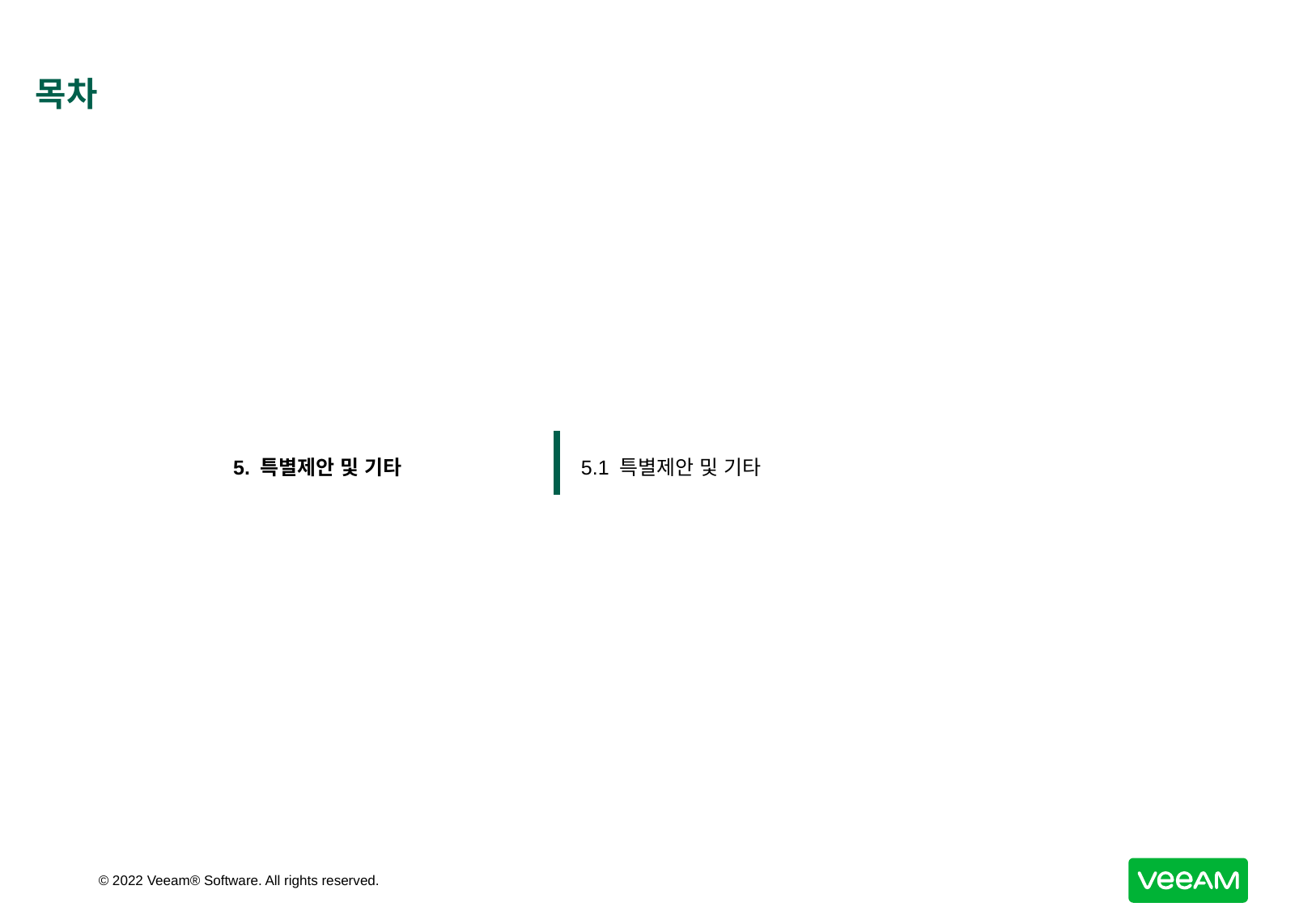

# 목차
| 5. 특별제안 및 기타 | 5.1 특별제안 및 기타 |
| --- | --- |